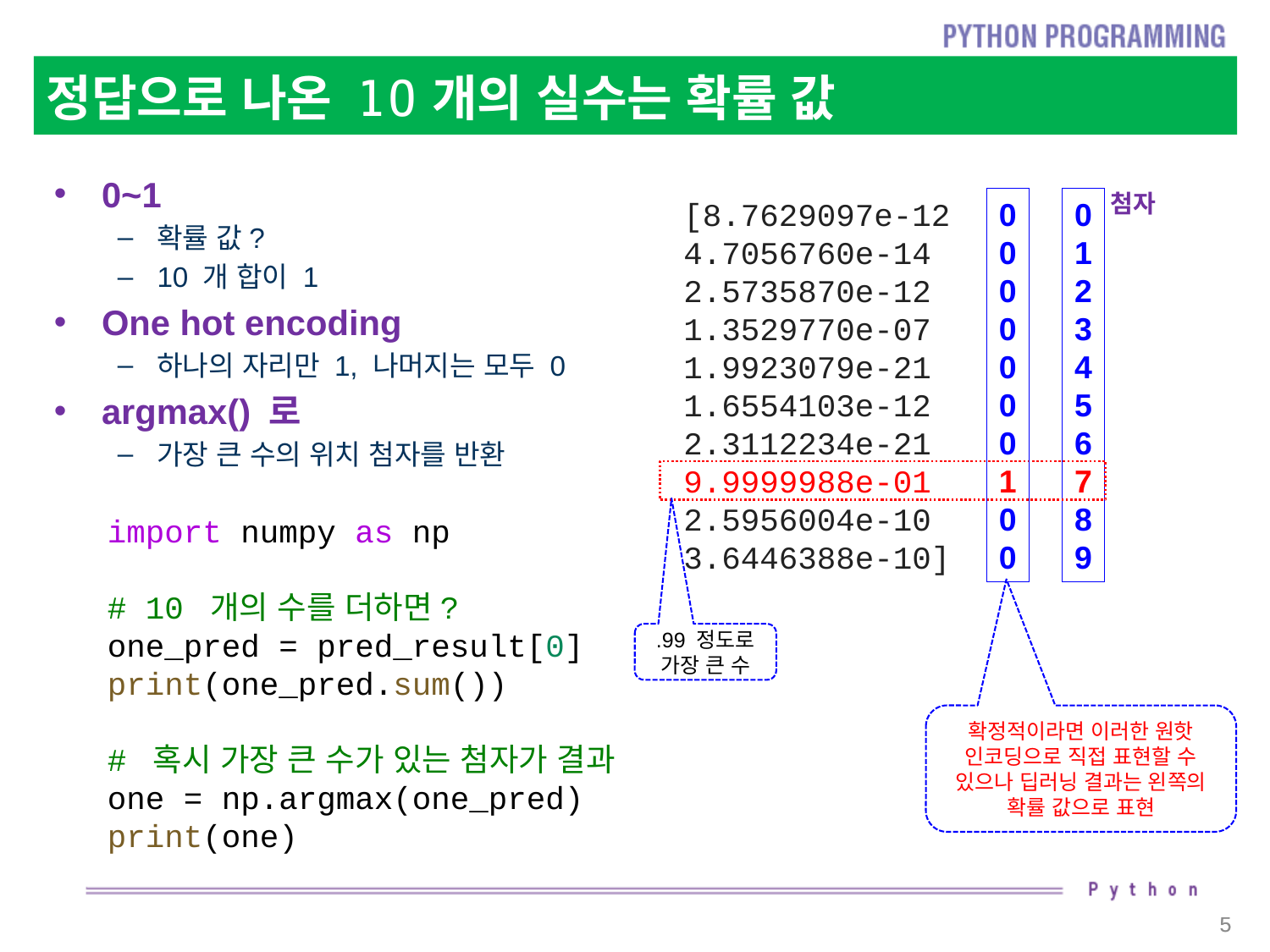

# 정답으로 나온 10개의 실수는 확률 값
0~1
확률 값?
10 개 합이 1
One hot encoding
하나의 자리만 1, 나머지는 모두 0
argmax() 로
가장 큰 수의 위치 첨자를 반환
첨자
[8.7629097e-12 4.7056760e-14 2.5735870e-12 1.3529770e-07 1.9923079e-21 1.6554103e-12 2.3112234e-21 9.9999988e-01 2.5956004e-10 3.6446388e-10]
0
0
0
0
0
0
0
1
0
0
0
1
2
3
4
5
6
7
8
9

import numpy as np
# 10 개의 수를 더하면?
one_pred = pred_result[0]
print(one_pred.sum())
# 혹시 가장 큰 수가 있는 첨자가 결과
one = np.argmax(one_pred)
print(one)
.99 정도로 가장 큰 수
확정적이라면 이러한 원핫 인코딩으로 직접 표현할 수 있으나 딥러닝 결과는 왼쪽의 확률 값으로 표현
5